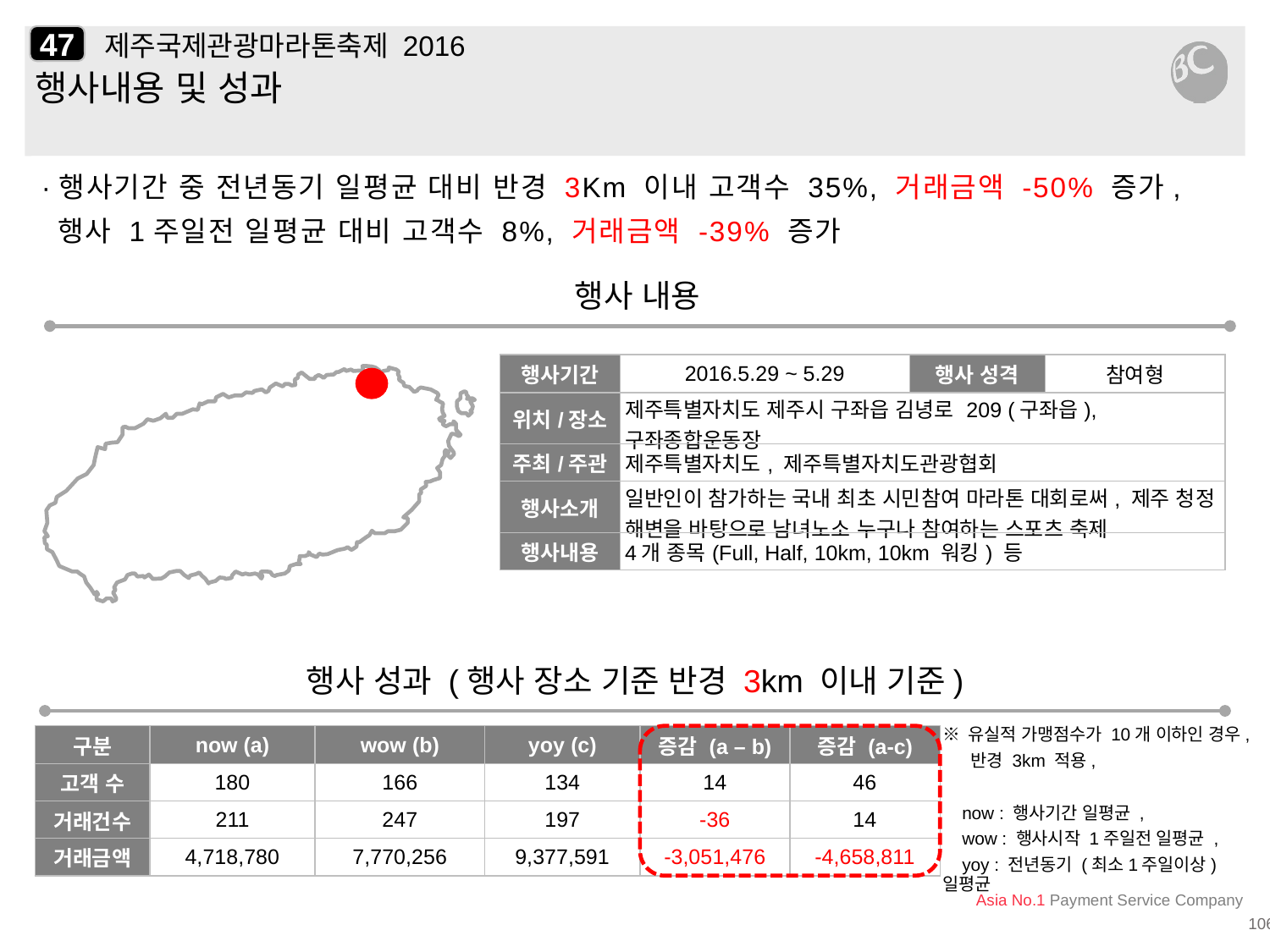

47
# 제주국제관광마라톤축제 2016
행사내용 및 성과
·행사기간 중 전년동기 일평균 대비 반경 3Km 이내 고객수 35%, 거래금액 -50% 증가,
 행사 1주일전 일평균 대비 고객수 8%, 거래금액 -39% 증가
행사 내용
| 행사기간 | 2016.5.29 ~ 5.29 | 행사 성격 | 참여형 |
| --- | --- | --- | --- |
| 위치/장소 | 제주특별자치도 제주시 구좌읍 김녕로 209 (구좌읍), 구좌종합운동장 |  |  |
| 주최/주관 | 제주특별자치도, 제주특별자치도관광협회 |  |  |
| 행사소개 | 일반인이 참가하는 국내 최초 시민참여 마라톤 대회로써, 제주 청정 해변을 바탕으로 남녀노소 누구나 참여하는 스포츠 축제 |  |  |
| 행사내용 | 4개 종목(Full, Half, 10km, 10km 워킹) 등 |  |  |

행사 성과 (행사 장소 기준 반경 3km 이내 기준)
| 구분 | now (a) | wow (b) | yoy (c) | 증감 (a – b) | 증감 (a-c) |
| --- | --- | --- | --- | --- | --- |
| 고객 수 | 180 | 166 | 134 | 14 | 46 |
| 거래건수 | 211 | 247 | 197 | -36 | 14 |
| 거래금액 | 4,718,780 | 7,770,256 | 9,377,591 | -3,051,476 | -4,658,811 |

※ 유실적 가맹점수가 10개 이하인 경우,
     반경 3km 적용,

    now : 행사기간 일평균 ,
    wow : 행사시작 1주일전 일평균 ,
    yoy : 전년동기 (최소1주일이상) 일평균